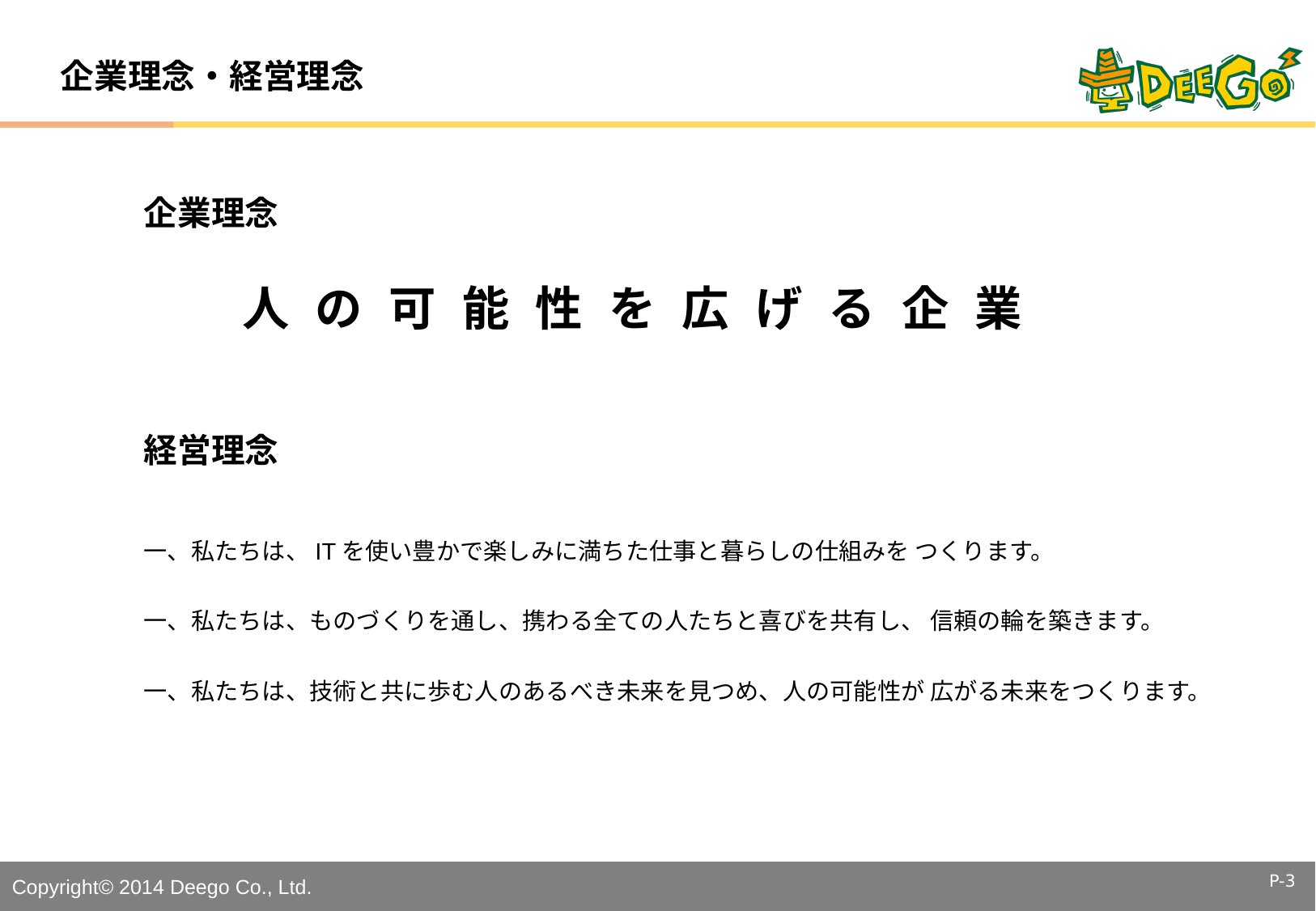

# 企業理念・経営理念

企業理念

人の可能性を広げる企業

経営理念

一、私たちは、ITを使い豊かで楽しみに満ちた仕事と暮らしの仕組みを つくります。

一、私たちは、ものづくりを通し、携わる全ての人たちと喜びを共有し、 信頼の輪を築きます。

一、私たちは、技術と共に歩む人のあるべき未来を見つめ、人の可能性が 広がる未来をつくります。
P-3